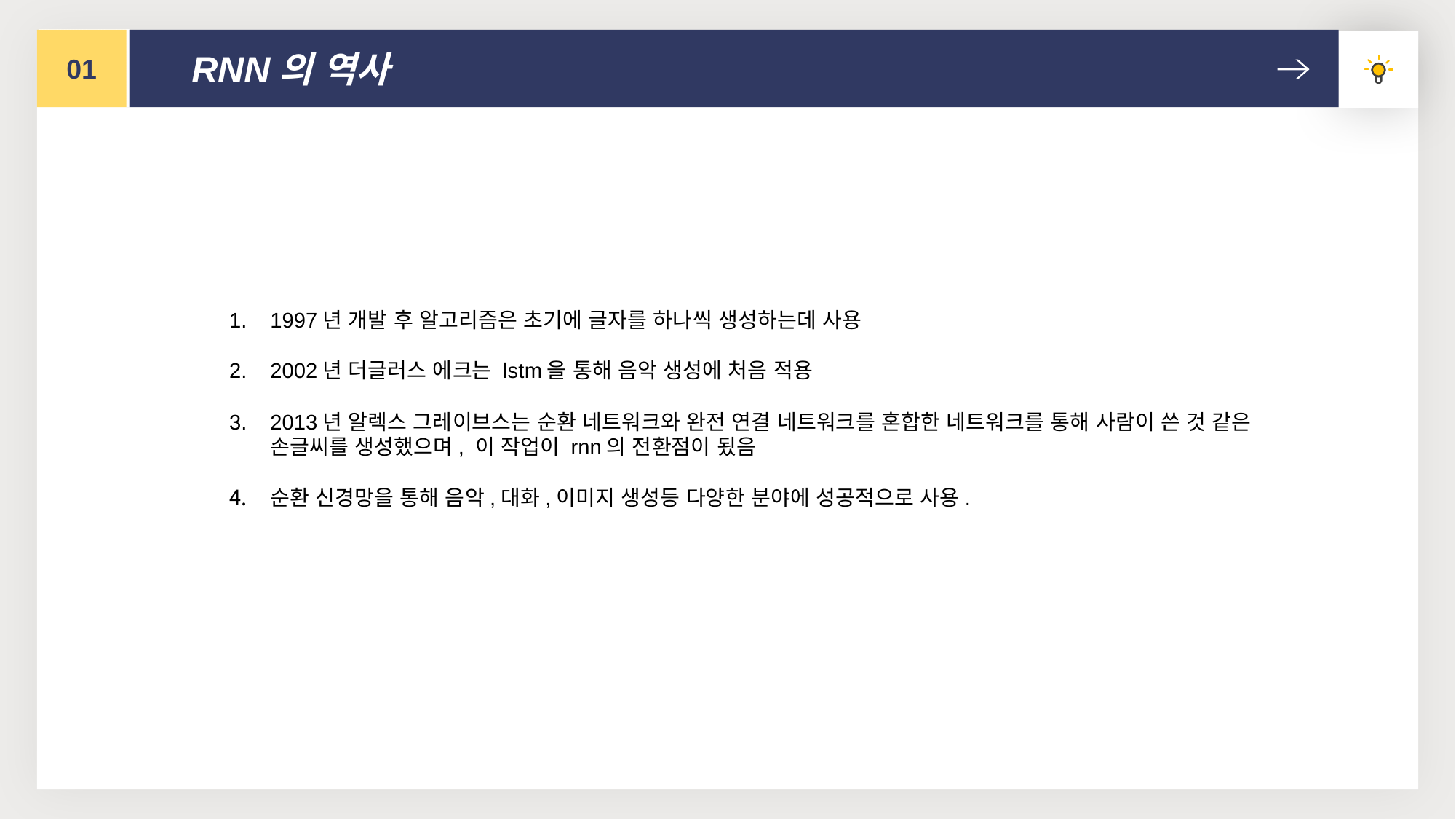

01
RNN의 역사

1997년 개발 후 알고리즘은 초기에 글자를 하나씩 생성하는데 사용

2002년 더글러스 에크는 lstm을 통해 음악 생성에 처음 적용

2013년 알렉스 그레이브스는 순환 네트워크와 완전 연결 네트워크를 혼합한 네트워크를 통해 사람이 쓴 것 같은 손글씨를 생성했으며, 이 작업이 rnn의 전환점이 됬음

순환 신경망을 통해 음악,대화,이미지 생성등 다양한 분야에 성공적으로 사용.